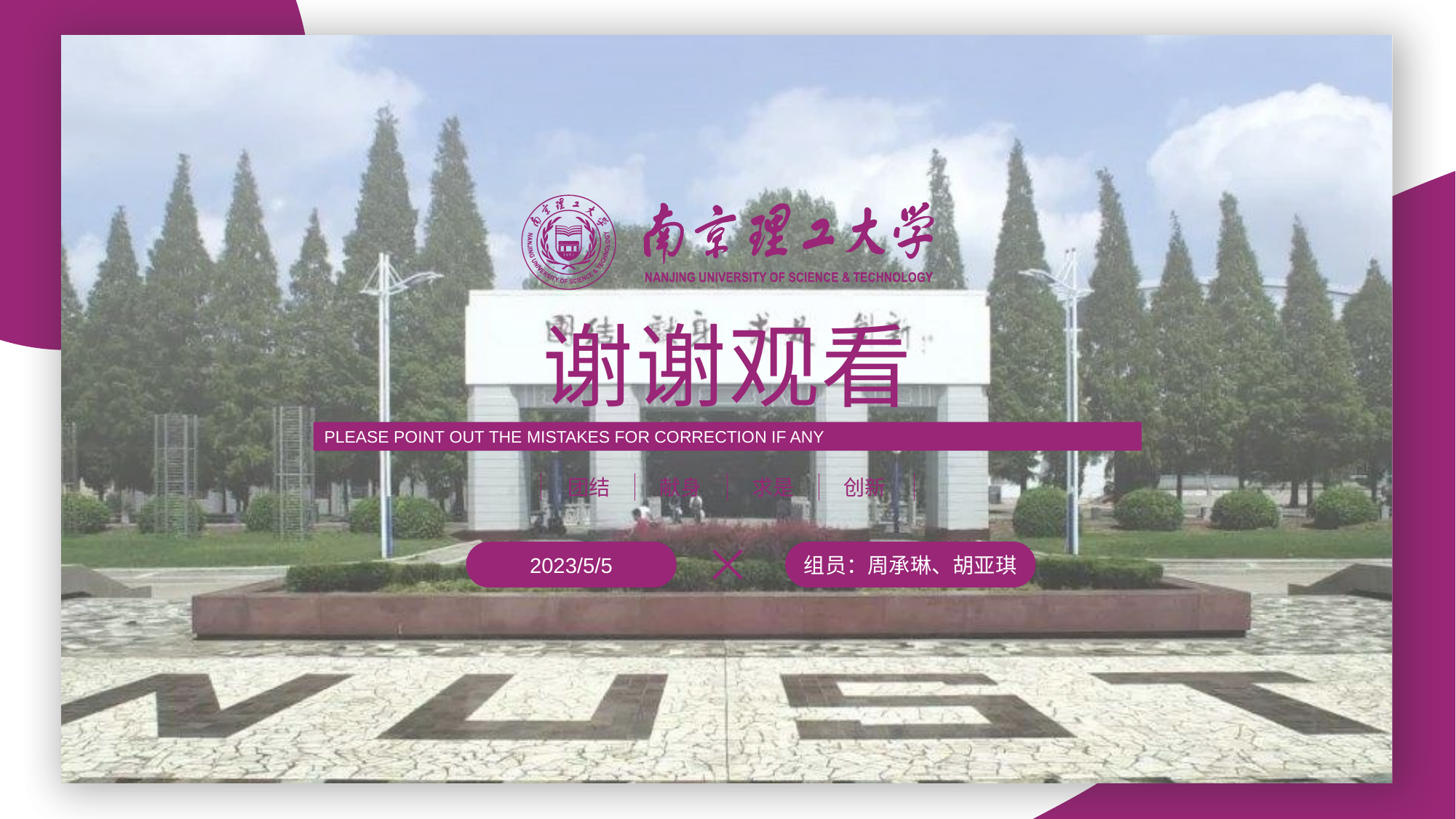

谢谢观看
PLEASE POINT OUT THE MISTAKES FOR CORRECTION IF ANY
团结
献身
求是
创新
组员：周承琳、胡亚琪
2023/5/5